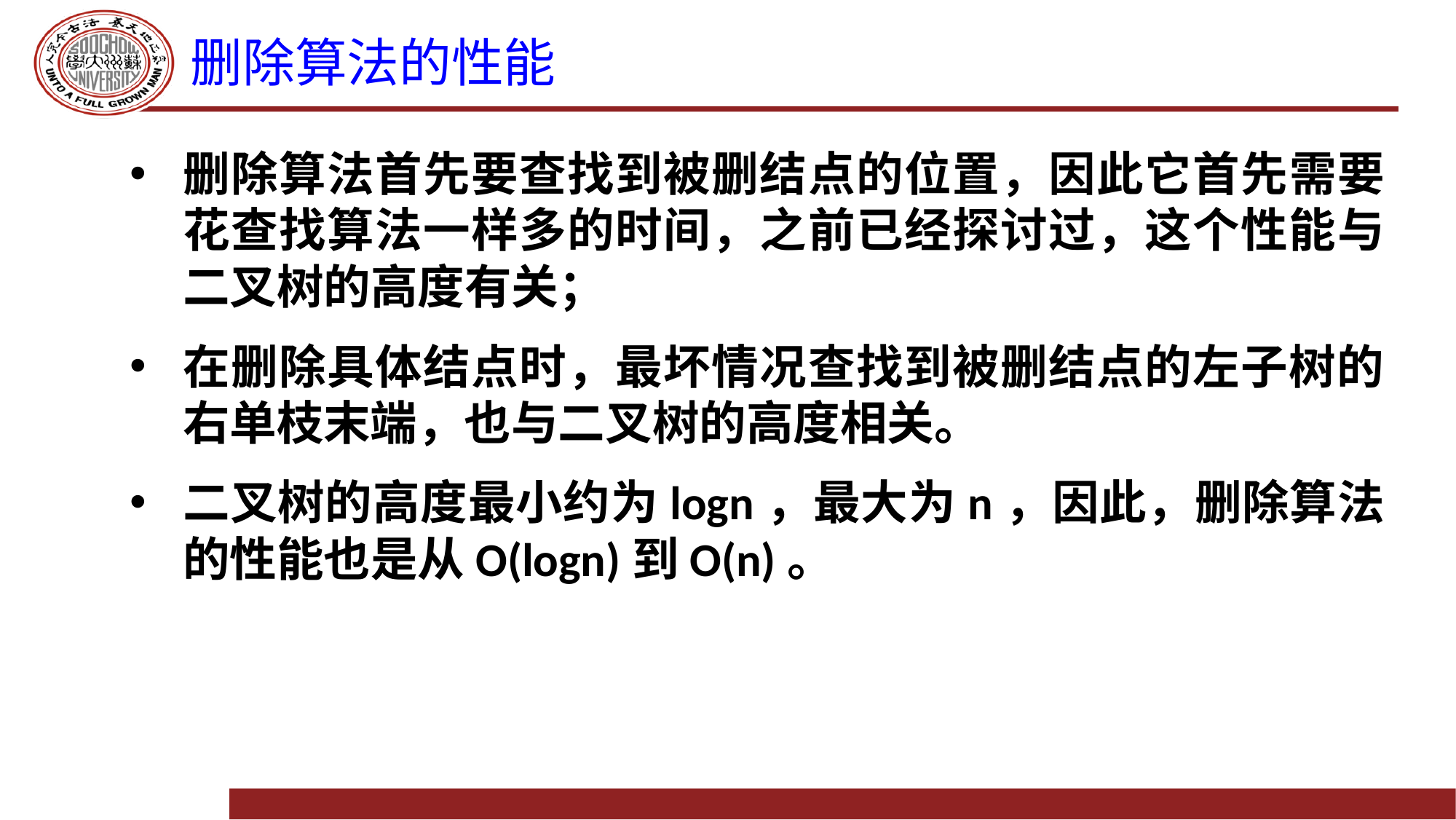

# 删除算法的性能
删除算法首先要查找到被删结点的位置，因此它首先需要花查找算法一样多的时间，之前已经探讨过，这个性能与二叉树的高度有关；
在删除具体结点时，最坏情况查找到被删结点的左子树的右单枝末端，也与二叉树的高度相关。
二叉树的高度最小约为logn，最大为n，因此，删除算法的性能也是从O(logn)到O(n)。